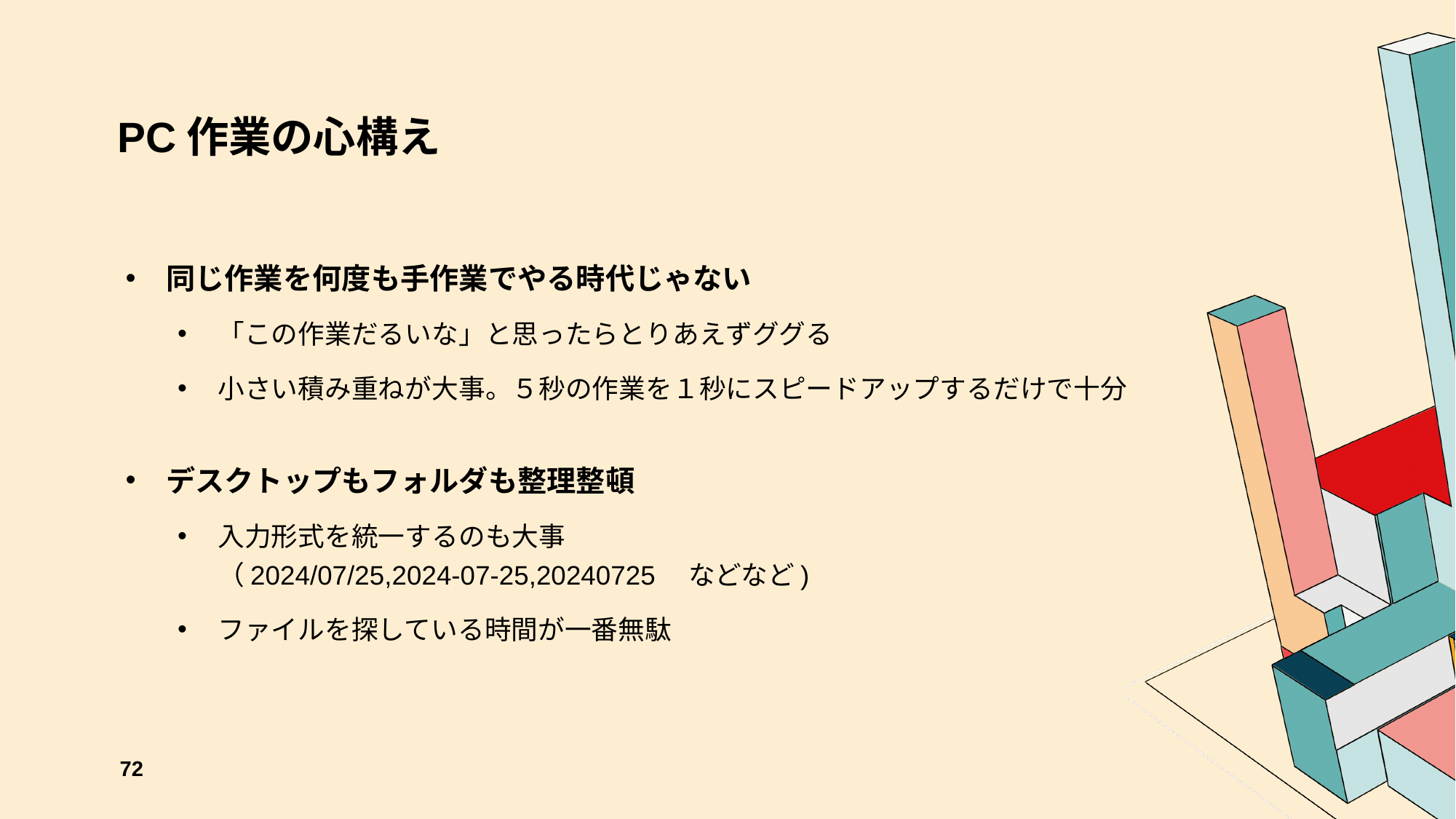

# PC作業の心構え
同じ作業を何度も手作業でやる時代じゃない
「この作業だるいな」と思ったらとりあえずググる
小さい積み重ねが大事。５秒の作業を１秒にスピードアップするだけで十分

デスクトップもフォルダも整理整頓
入力形式を統一するのも大事
（2024/07/25,2024-07-25,20240725　などなど)
ファイルを探している時間が一番無駄

72